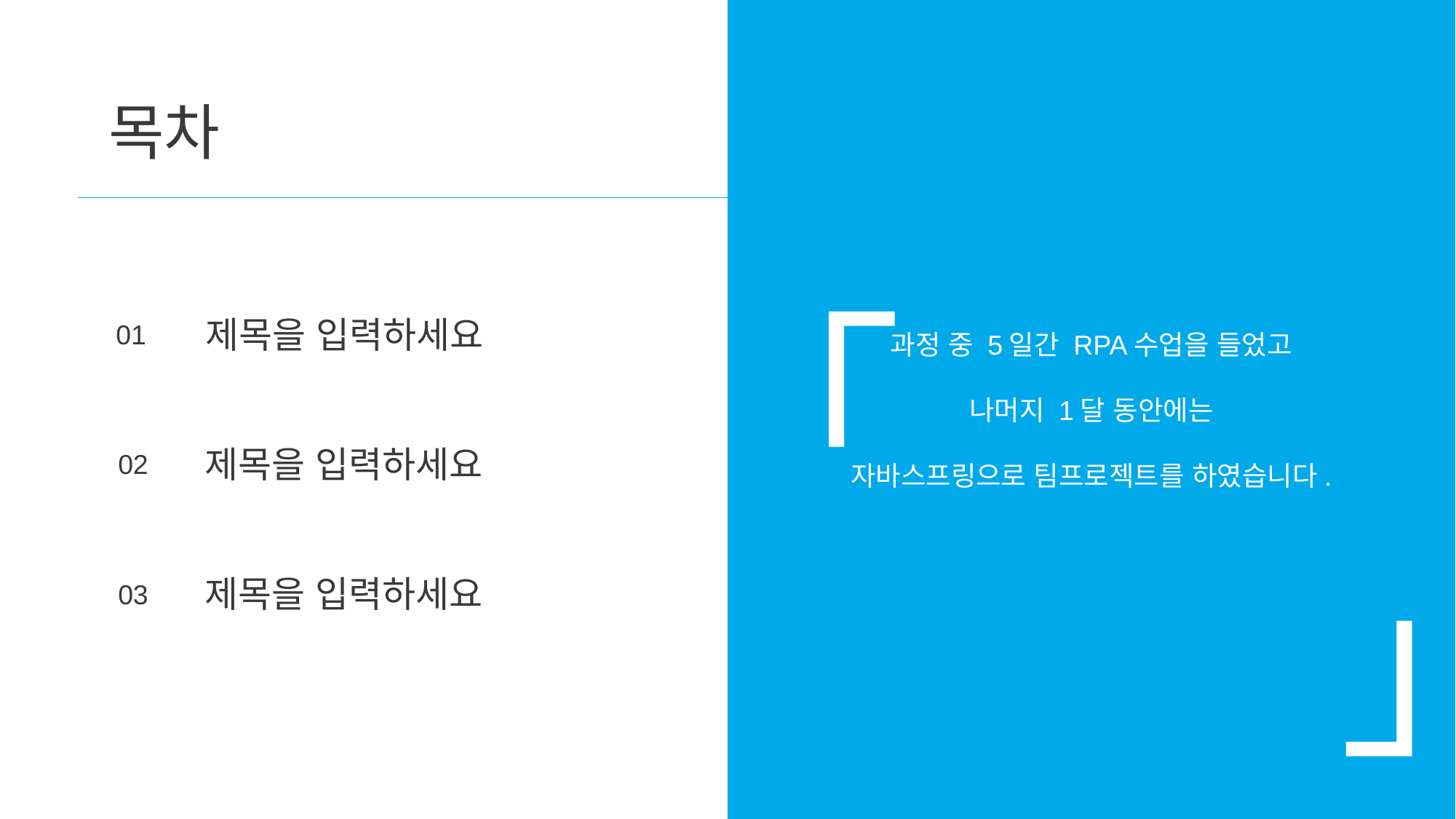

과정 중 5일간 RPA수업을 들었고

나머지 1달 동안에는

자바스프링으로 팀프로젝트를 하였습니다.
 「
」
목차
제목을 입력하세요
01
제목을 입력하세요
02
제목을 입력하세요
03